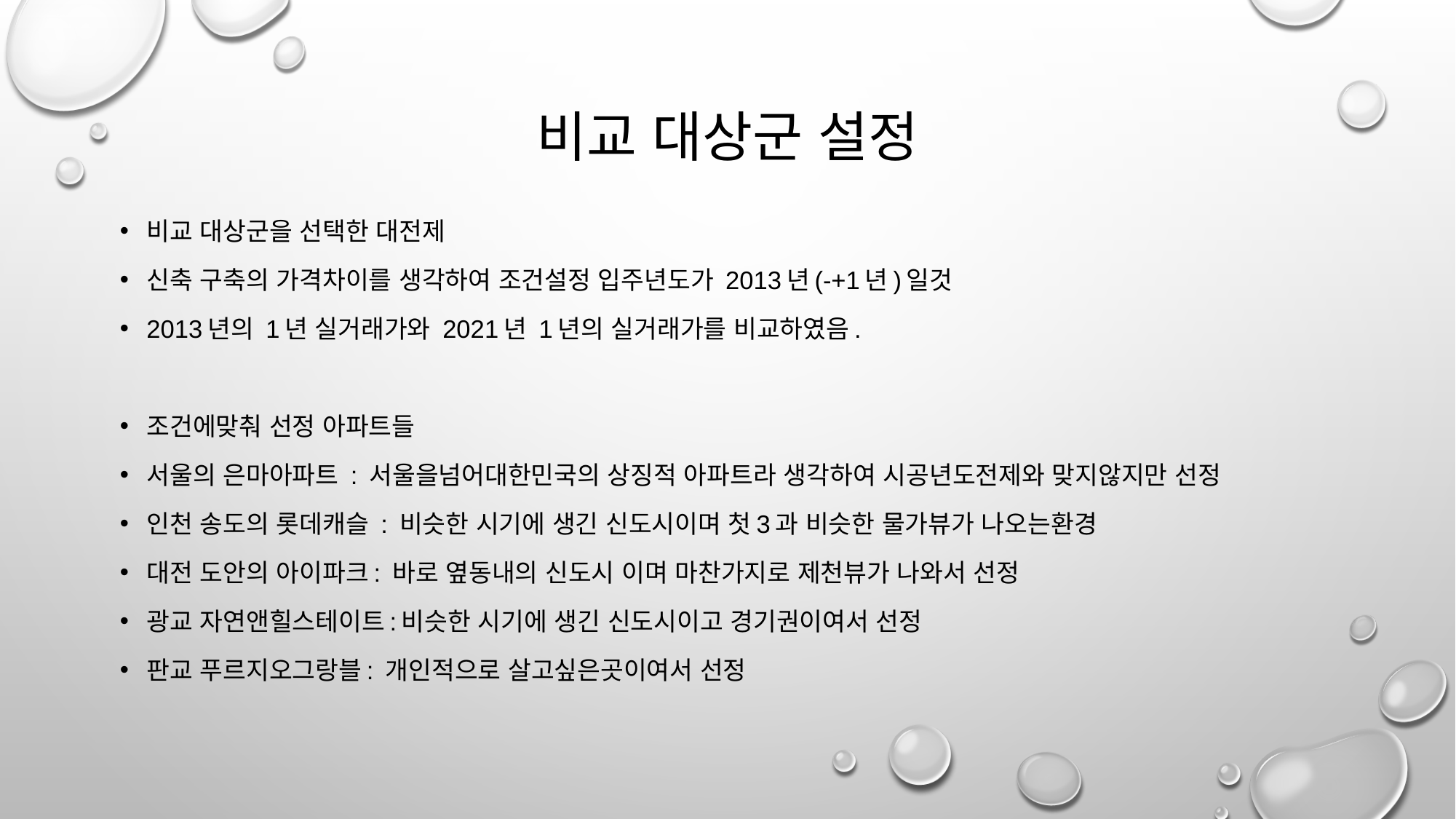

# 비교 대상군 설정
비교 대상군을 선택한 대전제
신축 구축의 가격차이를 생각하여 조건설정 입주년도가 2013년(-+1년)일것
2013년의 1년 실거래가와 2021년 1년의 실거래가를 비교하였음.

조건에맞춰 선정 아파트들
서울의 은마아파트 : 서울을넘어대한민국의 상징적 아파트라 생각하여 시공년도전제와 맞지않지만 선정
인천 송도의 롯데캐슬 : 비슷한 시기에 생긴 신도시이며 첫3과 비슷한 물가뷰가 나오는환경
대전 도안의 아이파크: 바로 옆동내의 신도시 이며 마찬가지로 제천뷰가 나와서 선정
광교 자연앤힐스테이트:비슷한 시기에 생긴 신도시이고 경기권이여서 선정
판교 푸르지오그랑블: 개인적으로 살고싶은곳이여서 선정